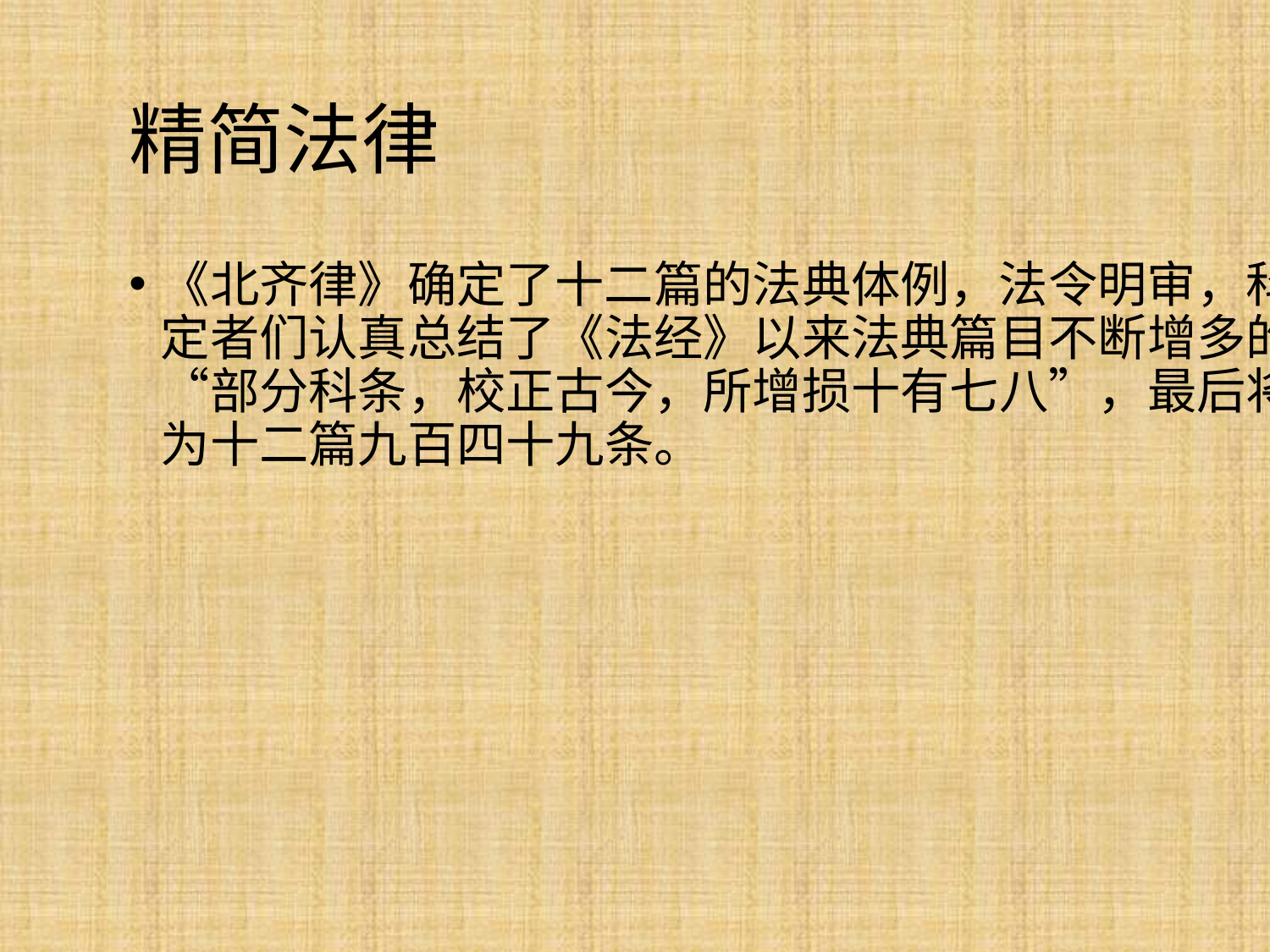

# 精简法律
《北齐律》确定了十二篇的法典体例，法令明审，科条简要。制定者们认真总结了《法经》以来法典篇目不断增多的利弊，经过“部分科条，校正古今，所增损十有七八”，最后将其精简合并为十二篇九百四十九条。